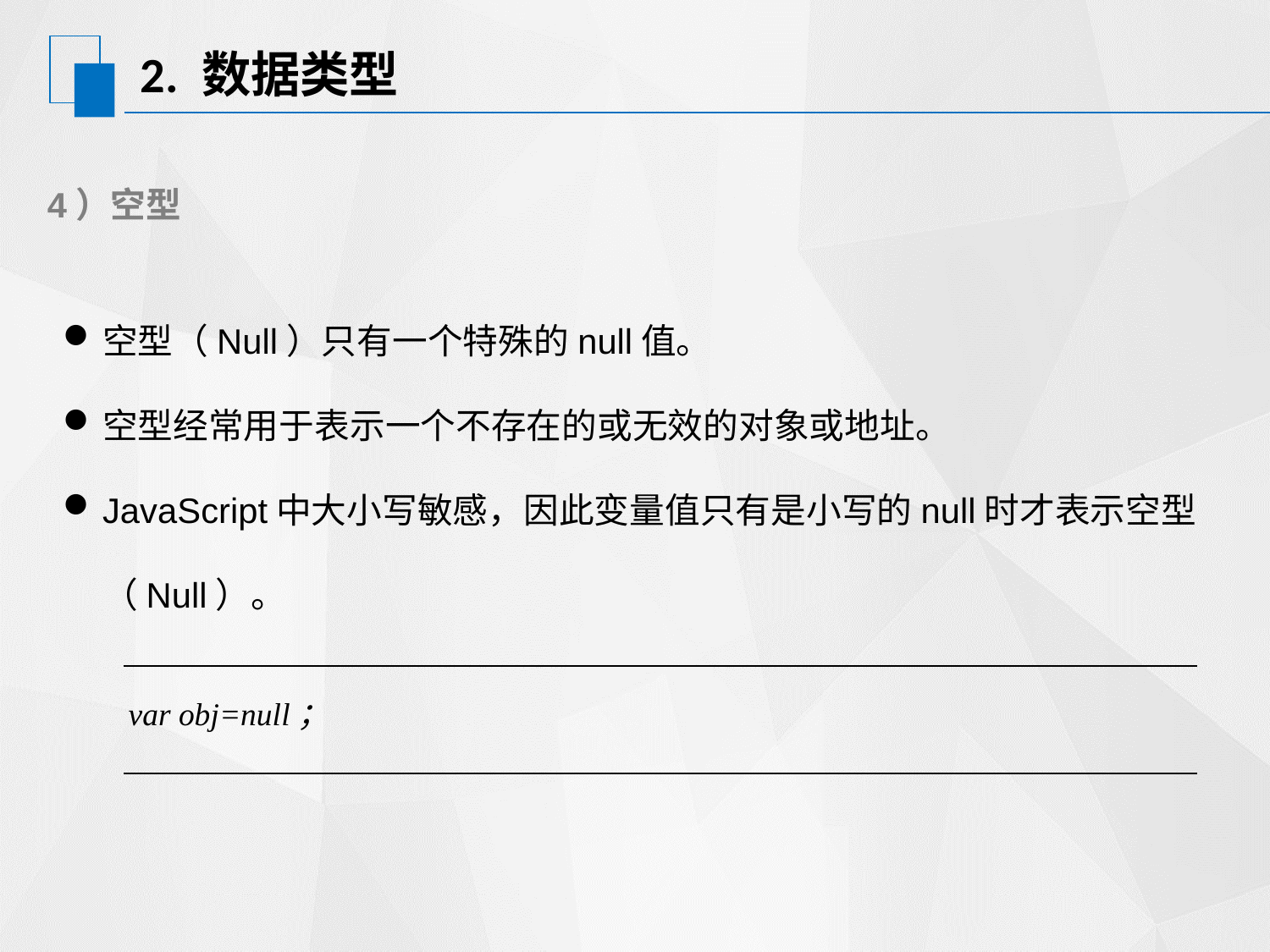

# 2. 数据类型
4）空型
空型（Null）只有一个特殊的null值。
空型经常用于表示一个不存在的或无效的对象或地址。
JavaScript中大小写敏感，因此变量值只有是小写的null时才表示空型（Null）。
| var obj=null； |
| --- |